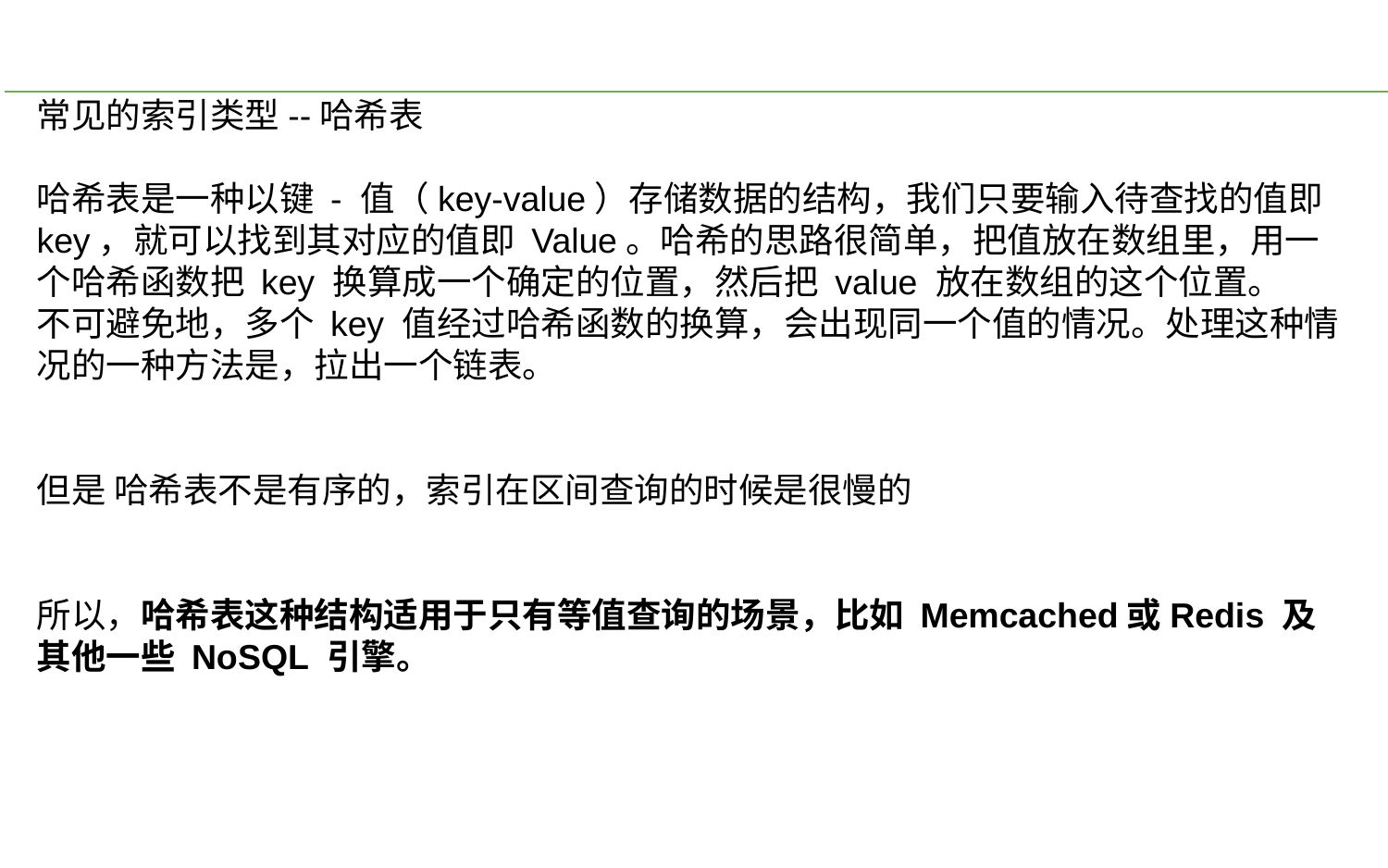

常见的索引类型--哈希表

哈希表是一种以键 - 值（key-value）存储数据的结构，我们只要输入待查找的值即 key，就可以找到其对应的值即 Value。哈希的思路很简单，把值放在数组里，用一个哈希函数把 key 换算成一个确定的位置，然后把 value 放在数组的这个位置。
不可避免地，多个 key 值经过哈希函数的换算，会出现同一个值的情况。处理这种情况的一种方法是，拉出一个链表。

但是 哈希表不是有序的，索引在区间查询的时候是很慢的

所以，哈希表这种结构适用于只有等值查询的场景，比如 Memcached或Redis 及其他一些 NoSQL 引擎。